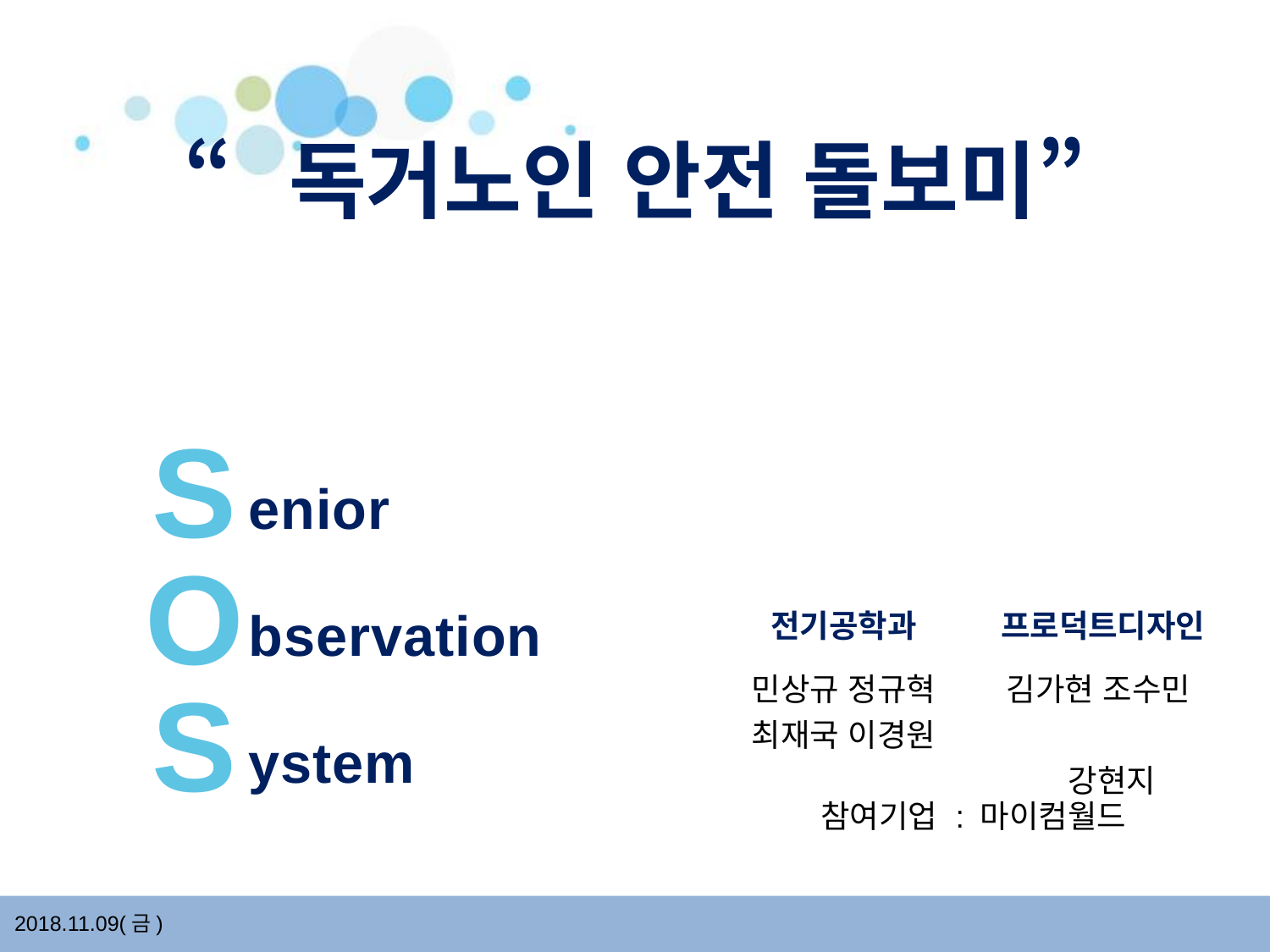

“독거노인 안전 돌보미”
enior
bservation
ystem
S
O
S
| 전기공학과 | 프로덕트디자인 |
| --- | --- |
| 민상규 정규혁 최재국 이경원 | 김가현 조수민 강현지 |
| 참여기업 : 마이컴월드 |  |

2018.11.09(금)